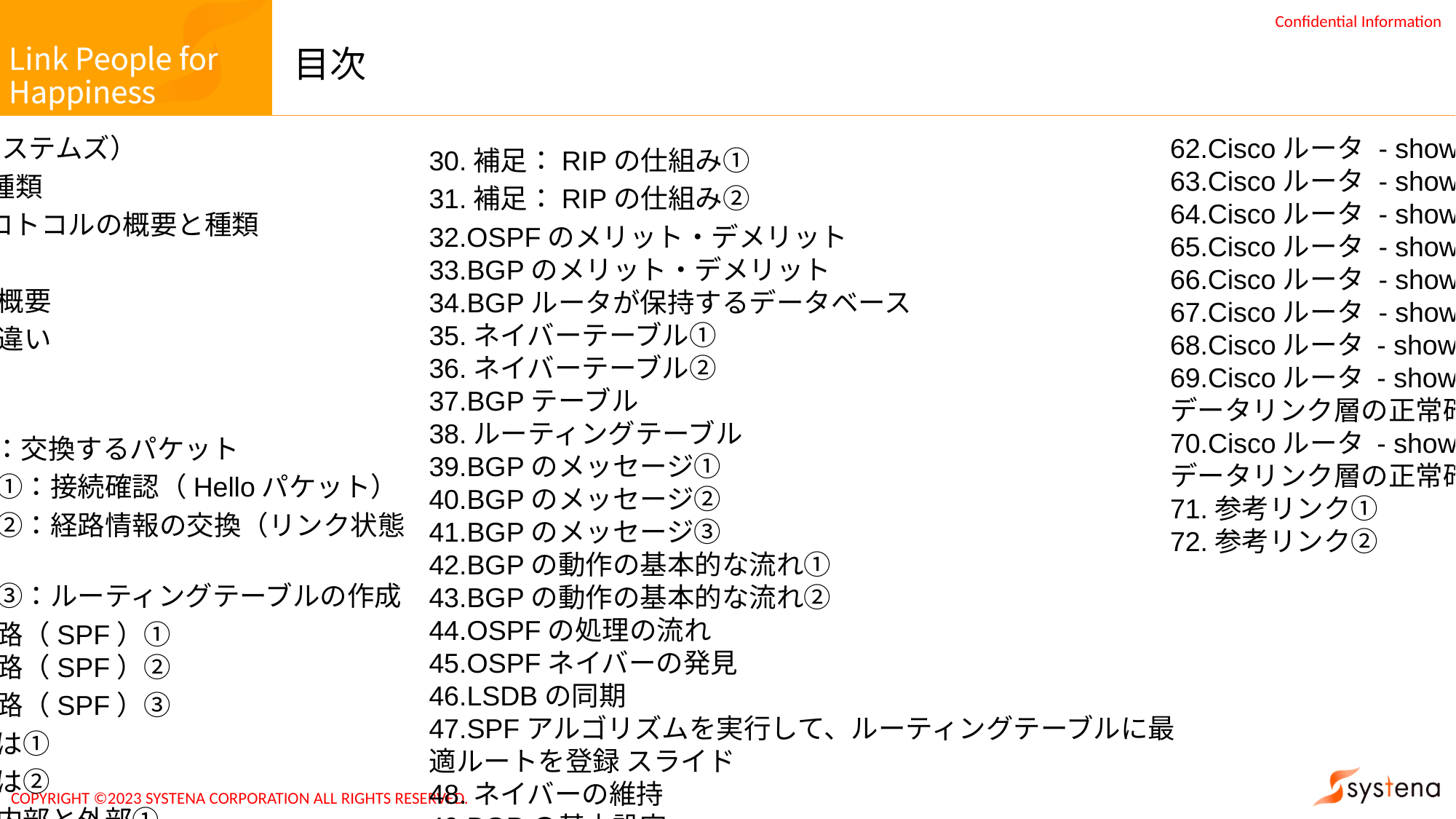

# 目次
3.Cisco（シスコシステムズ）
4.ルータの概要と種類
5.ルーティングプロトコルの概要と種類
6.IGPの分類
7.OSPFとBGPの概要
8.OSPFとBGPの違い
9.ASの説明
10.簡単にまとめ
11.OSPFの仕組み：交換するパケット
12.OSPFステップ①：接続確認（Helloパケット）
13.OSPFステップ②：経路情報の交換（リンク状態更新パケット）
14.OSPFステップ③：ルーティングテーブルの作成
15.OSPFの制御経路（SPF）①
16.OSPFの制御経路（SPF）②
17.OSPFの制御経路（SPF）③
18.OSPFエリアとは①
19.OSPFエリアとは②
20.OSPFエリアの内部と外部①
21.OSPFエリアの内部と外部②
22.BGPの特徴
23.BGP特徴①：AS番号によるルーティング
24.BGP特徴②：経路ベクトル型のルーティングプロトコル
25.BGP特徴③：TCPを利用した通信接続で差分アップデート
26.BGPの制御経路（パス属性）①
27.BGPの制御経路（パス属性）②
28.BGPの仕組みとループ回避①
29.BGPの仕組みとループ回避②
62.Ciscoルータ - show interfaces①
63.Ciscoルータ - show interfaces②
64.Ciscoルータ - show interfaces➂
65.Ciscoルータ - show interfaces④
66.Ciscoルータ - show interfaces⑤
67.Ciscoルータ - show interfaces⑥
68.Ciscoルータ - show interfaces⑦
69.Ciscoルータ - show interfaces（ 物理層とデータリンク層の正常確認 ）①
70.Ciscoルータ - show interfaces（ 物理層とデータリンク層の正常確認 ）①
71.参考リンク①
72.参考リンク②
30.補足：RIPの仕組み①
31.補足：RIPの仕組み②
32.OSPFのメリット・デメリット
33.BGPのメリット・デメリット
34.BGPルータが保持するデータベース
35.ネイバーテーブル①
36.ネイバーテーブル②
37.BGPテーブル
38.ルーティングテーブル
39.BGPのメッセージ①
40.BGPのメッセージ②
41.BGPのメッセージ③
42.BGPの動作の基本的な流れ①
43.BGPの動作の基本的な流れ②
44.OSPFの処理の流れ
45.OSPFネイバーの発見
46.LSDBの同期
47.SPFアルゴリズムを実行して、ルーティングテーブルに最適ルートを登録 スライド
48.ネイバーの維持
49.BGPの基本設定
50.BGPルーティングプロセスの有効化
51.BGPネイバーの設定①
52.BGPネイバーの設定②
53.BGPネイバーの設定③
54.BGPルートの生成
55.BGPルートの生成：networkコマンド①
56.Ciscoルータ - show version①
57.Ciscoルータ - show version②
58.Ciscoルータ - show running-config①
59.Ciscoルータ - show running-config②
60.Ciscoルータ - show running-config➂
61.Ciscoルータ - show running-config④